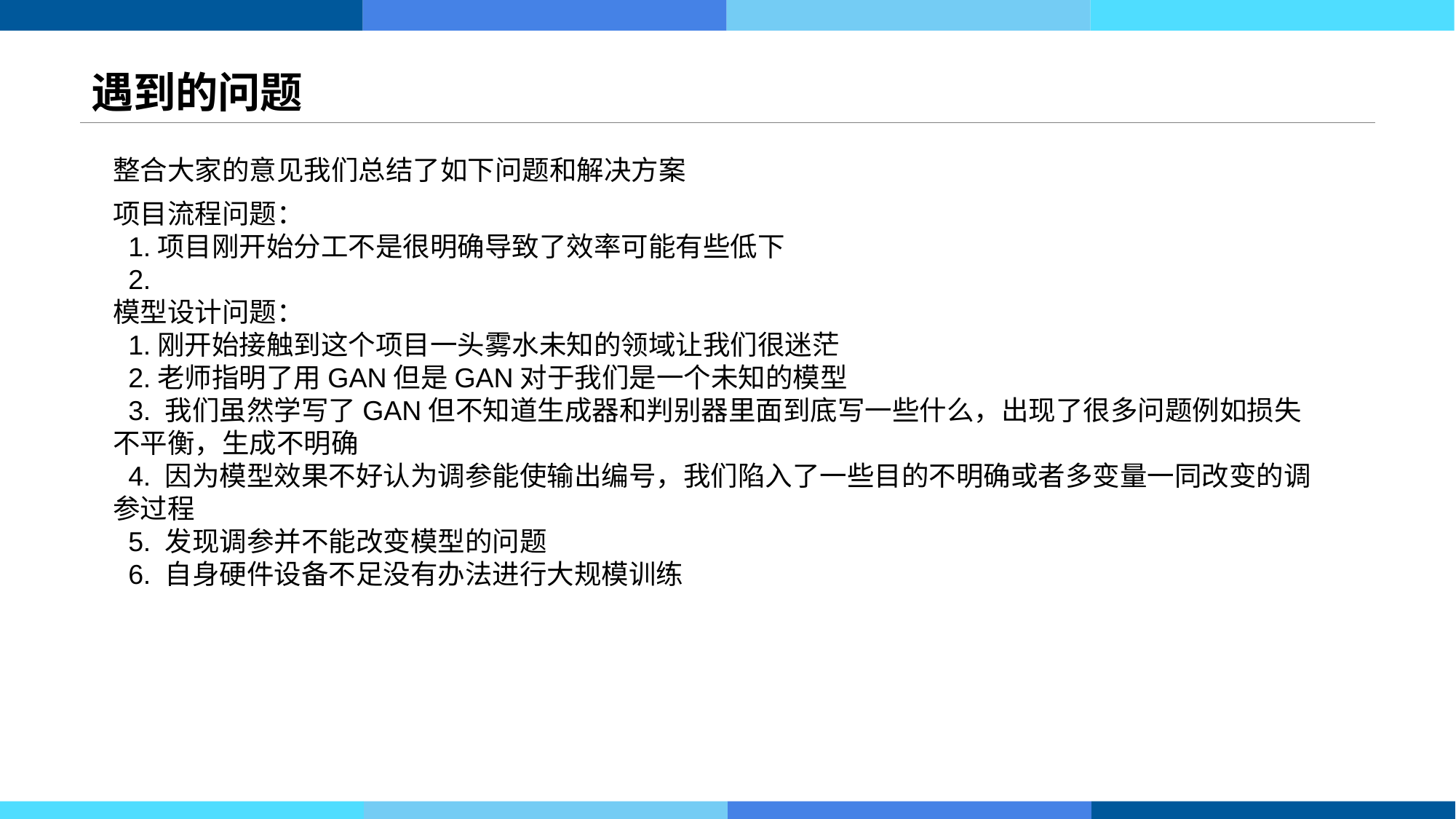

# 遇到的问题
整合大家的意见我们总结了如下问题和解决方案
项目流程问题：
  1.项目刚开始分工不是很明确导致了效率可能有些低下
  2.
模型设计问题：
  1.刚开始接触到这个项目一头雾水未知的领域让我们很迷茫
  2.老师指明了用GAN但是GAN对于我们是一个未知的模型
  3. 我们虽然学写了GAN但不知道生成器和判别器里面到底写一些什么，出现了很多问题例如损失不平衡，生成不明确
  4. 因为模型效果不好认为调参能使输出编号，我们陷入了一些目的不明确或者多变量一同改变的调参过程
  5. 发现调参并不能改变模型的问题
  6. 自身硬件设备不足没有办法进行大规模训练
9